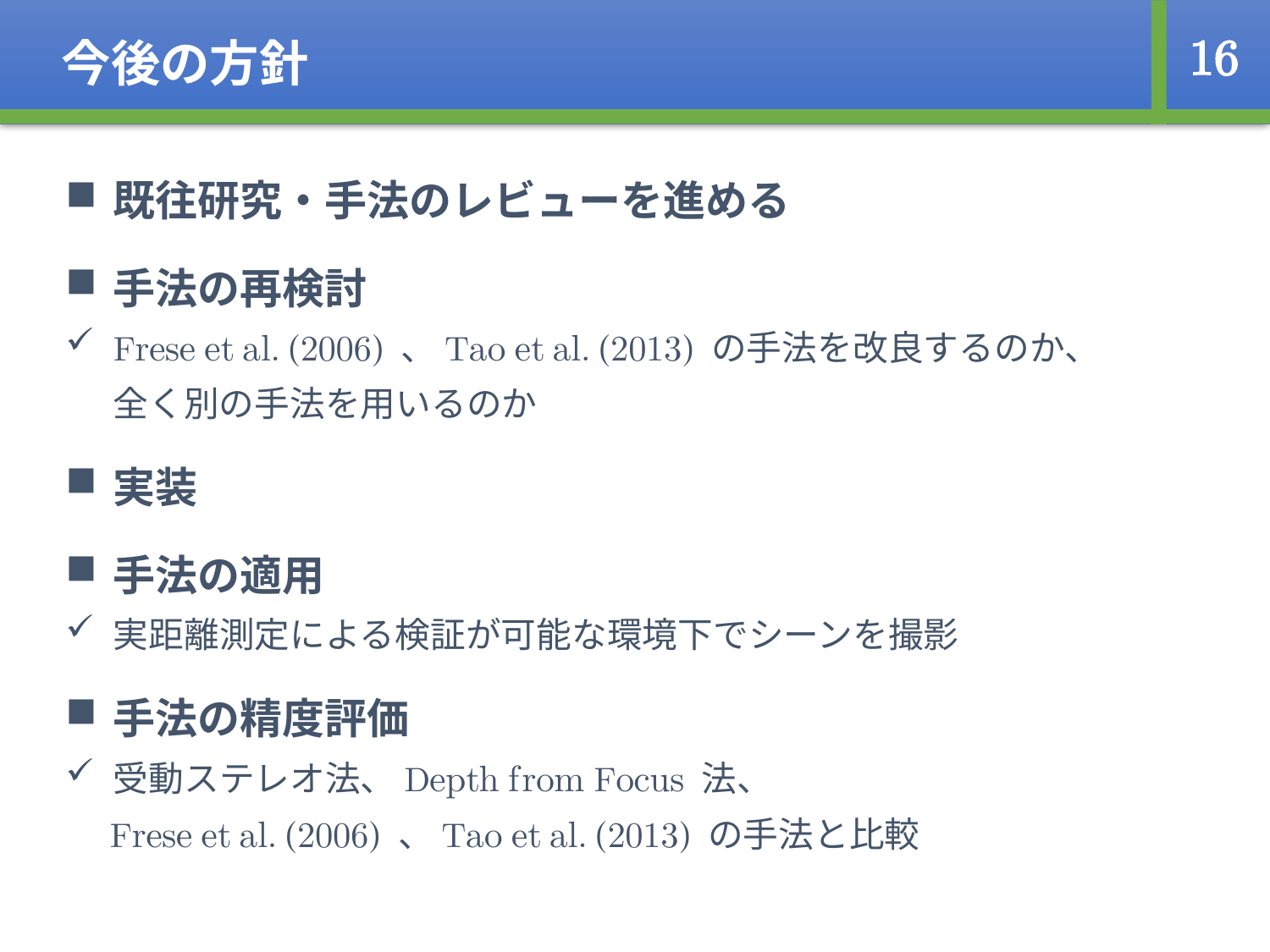

今後の方針
16

既往研究・手法のレビューを進める

手法の再検討
Frese et al. (2006) 、Tao et al. (2013) の手法を改良するのか、
     全く別の手法を用いるのか

実装

手法の適用
実距離測定による検証が可能な環境下でシーンを撮影

手法の精度評価
受動ステレオ法、Depth from Focus 法、
     Frese et al. (2006) 、Tao et al. (2013) の手法と比較